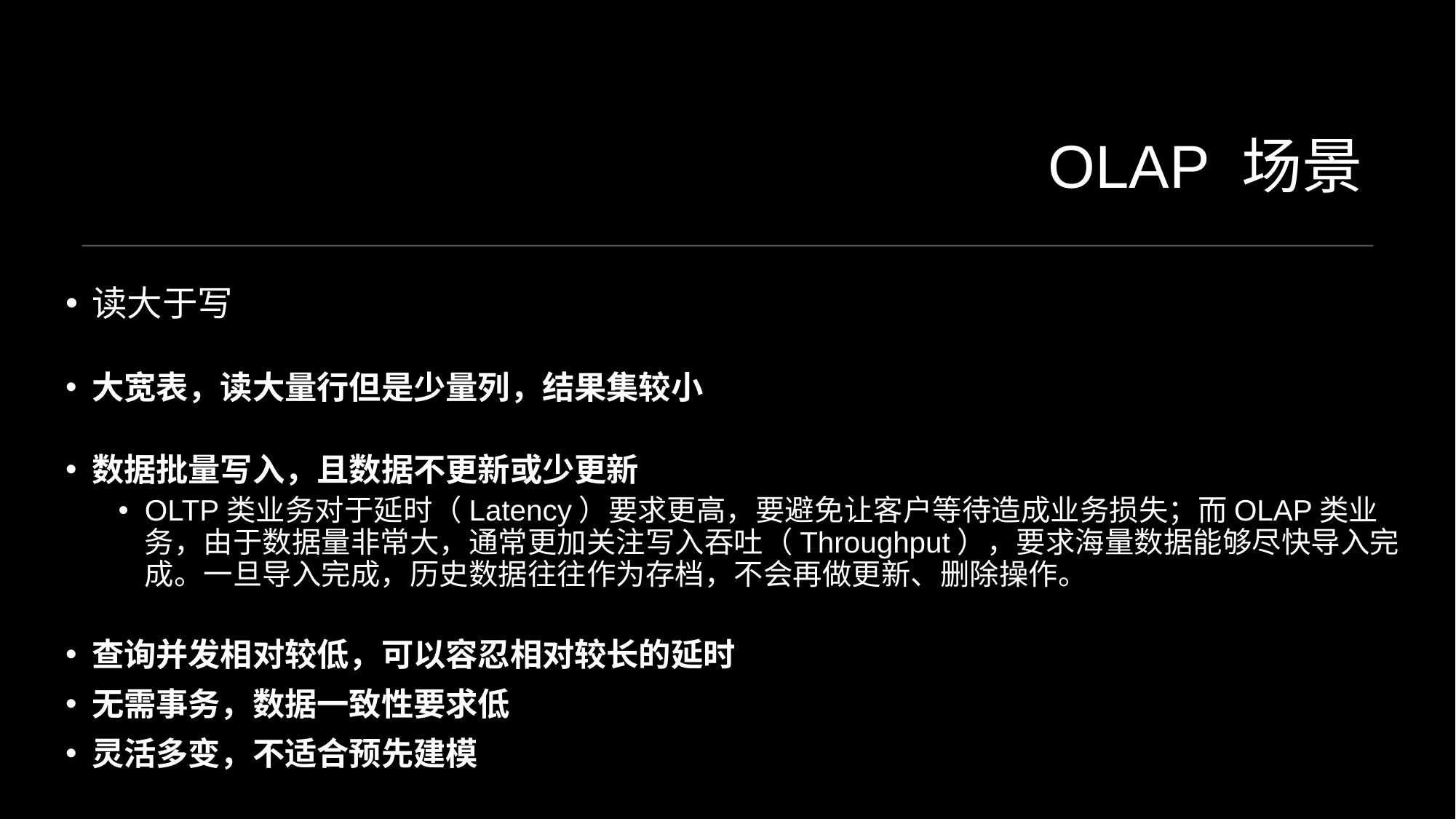

# OLAP 场景

读大于写

大宽表，读大量行但是少量列，结果集较小

数据批量写入，且数据不更新或少更新
OLTP类业务对于延时（Latency）要求更高，要避免让客户等待造成业务损失；而OLAP类业务，由于数据量非常大，通常更加关注写入吞吐（Throughput），要求海量数据能够尽快导入完成。一旦导入完成，历史数据往往作为存档，不会再做更新、删除操作。

查询并发相对较低，可以容忍相对较长的延时
无需事务，数据一致性要求低
灵活多变，不适合预先建模